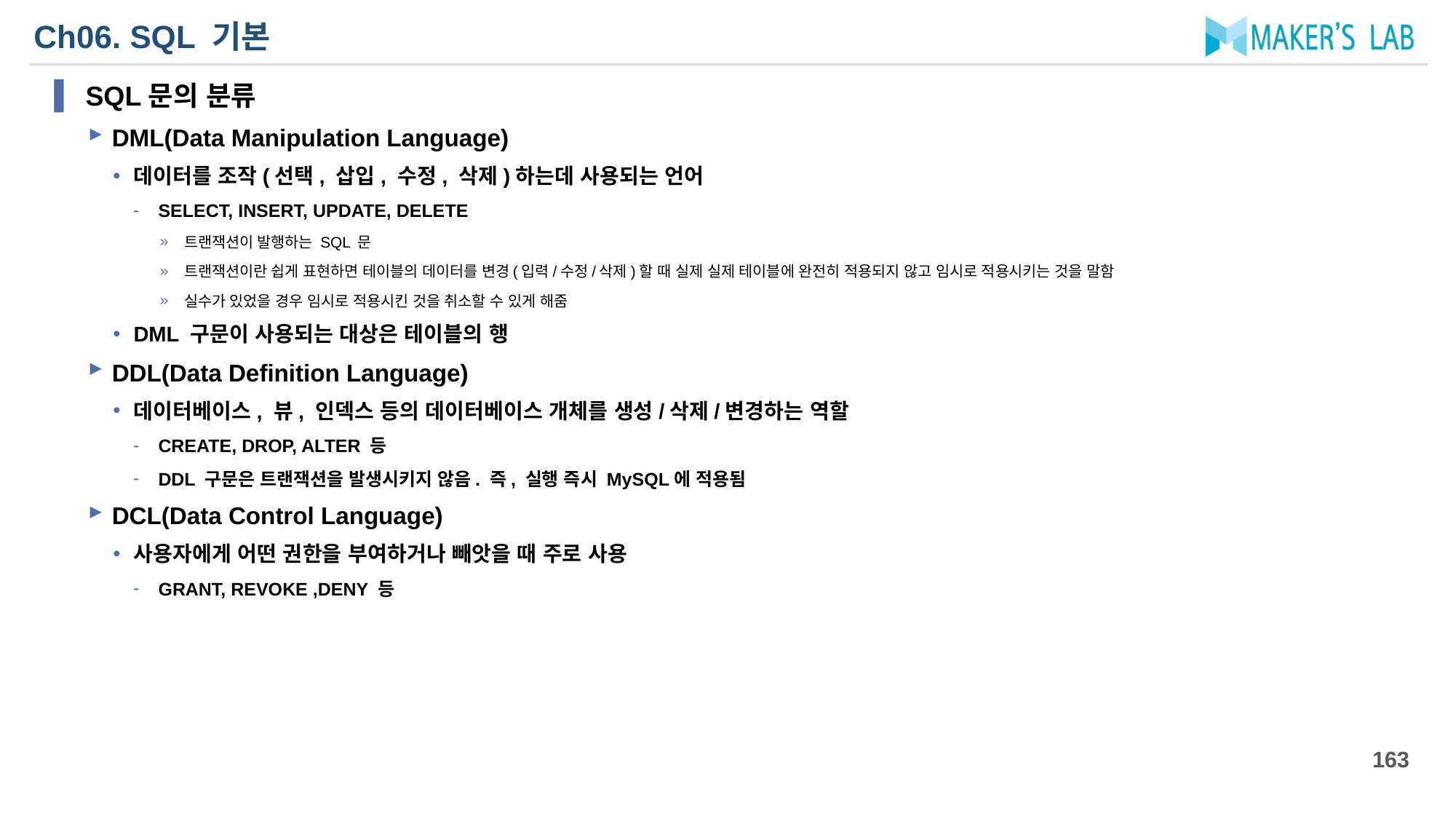

# Ch06. SQL 기본
SQL문의 분류
DML(Data Manipulation Language)
데이터를 조작(선택, 삽입, 수정, 삭제)하는데 사용되는 언어
SELECT, INSERT, UPDATE, DELETE
트랜잭션이 발행하는 SQL 문
트랜잭션이란 쉽게 표현하면 테이블의 데이터를 변경(입력/수정/삭제)할 때 실제 실제 테이블에 완전히 적용되지 않고 임시로 적용시키는 것을 말함
실수가 있었을 경우 임시로 적용시킨 것을 취소할 수 있게 해줌
DML 구문이 사용되는 대상은 테이블의 행
DDL(Data Definition Language)
데이터베이스, 뷰, 인덱스 등의 데이터베이스 개체를 생성/삭제/변경하는 역할
CREATE, DROP, ALTER 등
DDL 구문은 트랜잭션을 발생시키지 않음. 즉, 실행 즉시 MySQL에 적용됨
DCL(Data Control Language)
사용자에게 어떤 권한을 부여하거나 빼앗을 때 주로 사용
GRANT, REVOKE ,DENY 등
163